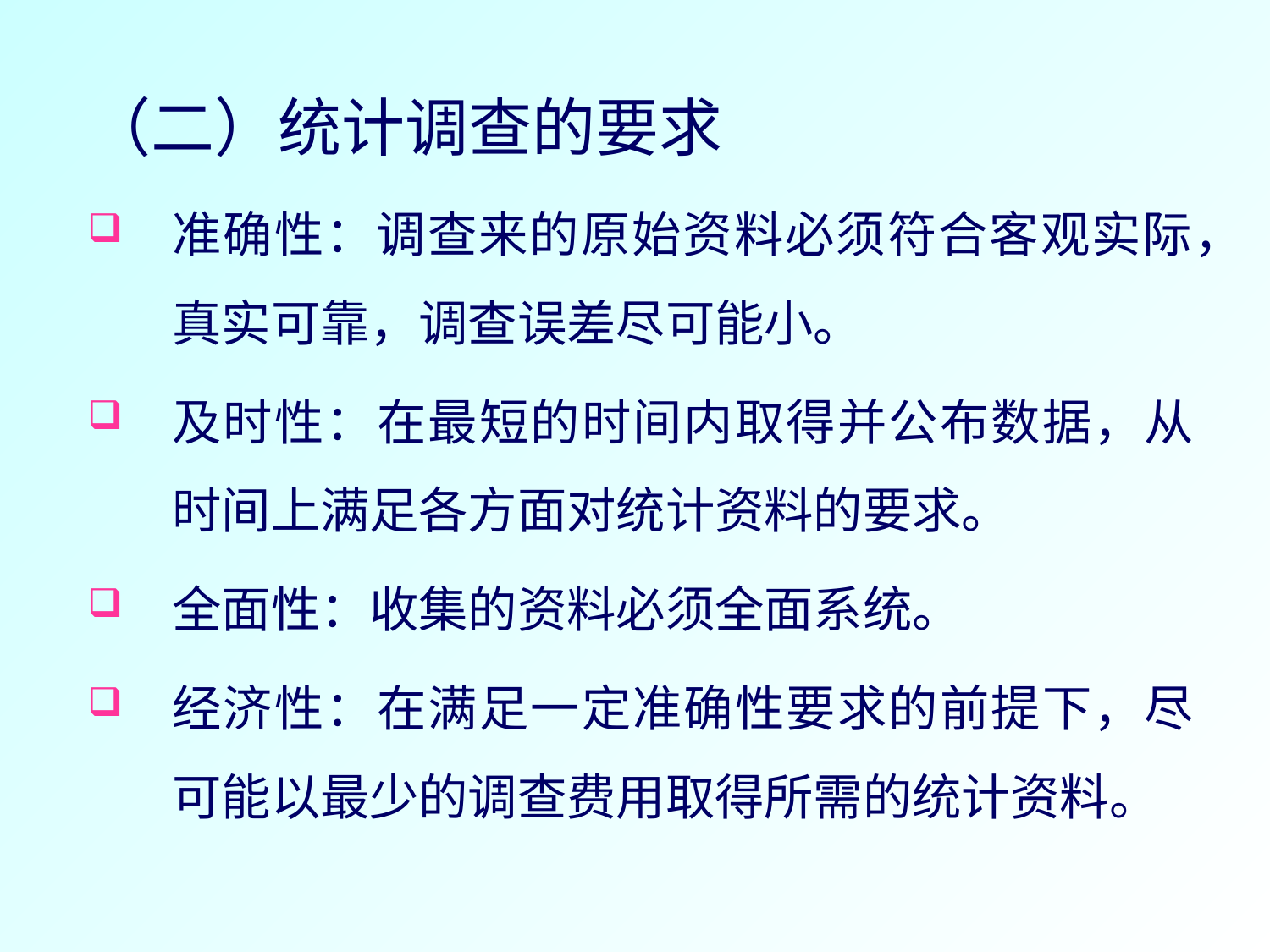

（二）统计调查的要求
准确性：调查来的原始资料必须符合客观实际，真实可靠，调查误差尽可能小。
及时性：在最短的时间内取得并公布数据，从时间上满足各方面对统计资料的要求。
全面性：收集的资料必须全面系统。
经济性：在满足一定准确性要求的前提下，尽可能以最少的调查费用取得所需的统计资料。